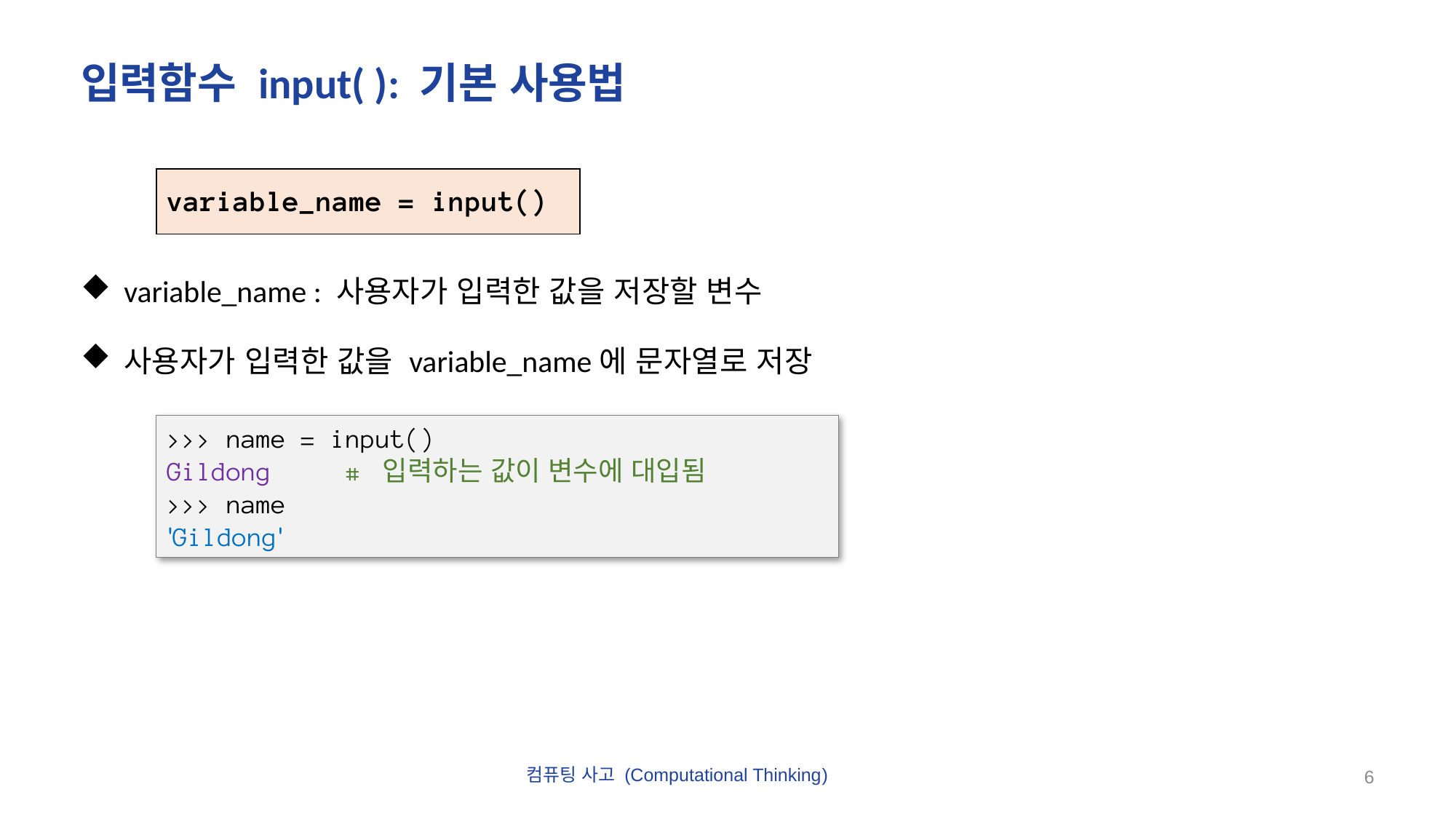

# 입력함수 input( ): 기본 사용법

variable_name : 사용자가 입력한 값을 저장할 변수
사용자가 입력한 값을 variable_name에 문자열로 저장
| variable\_name = input() |
| --- |
>>> name = input()
Gildong     # 입력하는 값이 변수에 대입됨
>>> name
'Gildong'